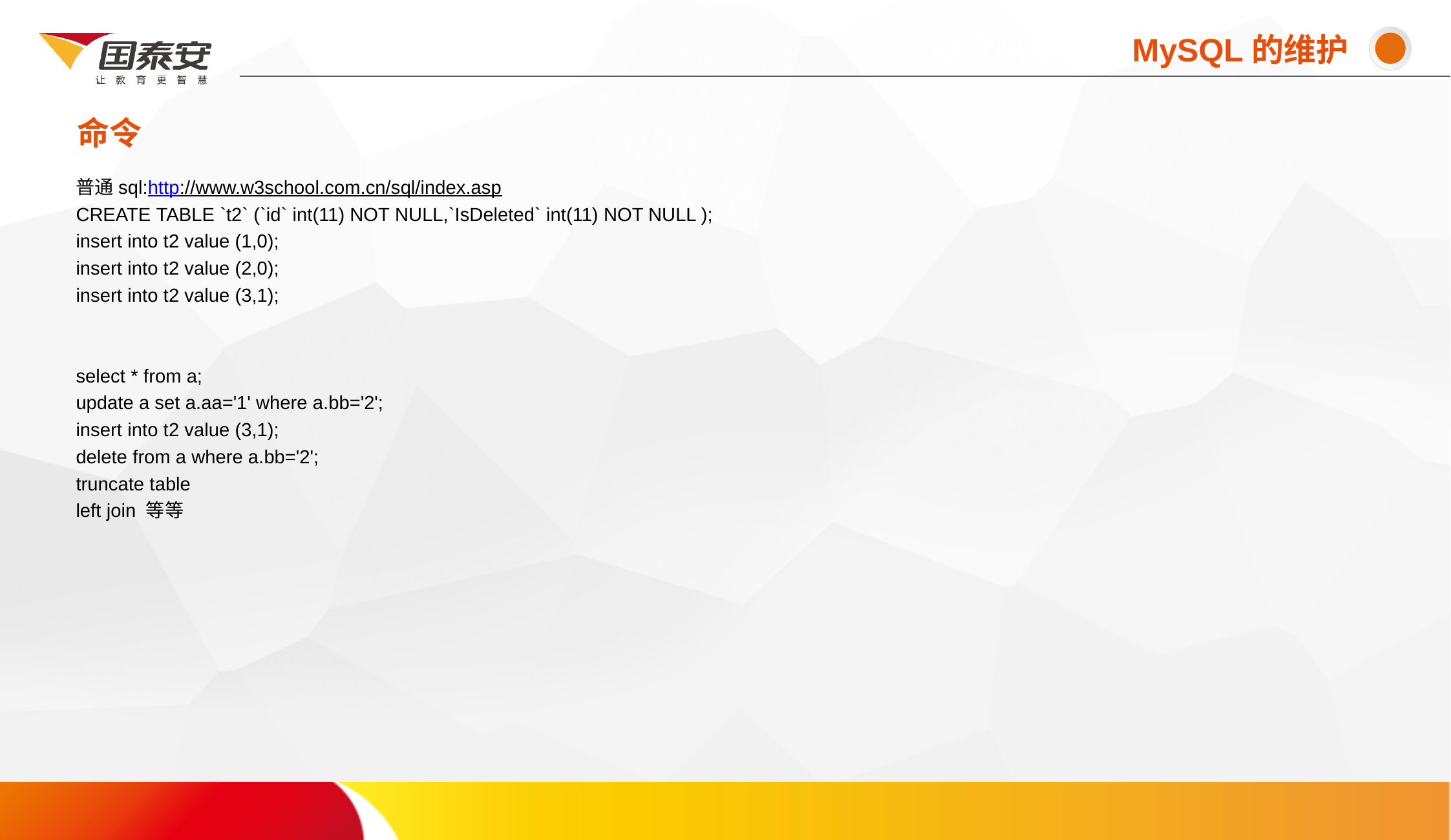

命令吗命令命MySQL的维护
命令

# 普通sql:http://www.w3school.com.cn/sql/index.asp CREATE TABLE `t2` (`id` int(11) NOT NULL,`IsDeleted` int(11) NOT NULL ); insert into t2 value (1,0); insert into t2 value (2,0); insert into t2 value (3,1); select * from a; update a set a.aa='1' where a.bb='2'; insert into t2 value (3,1); delete from a where a.bb='2'; truncate table left join 等等